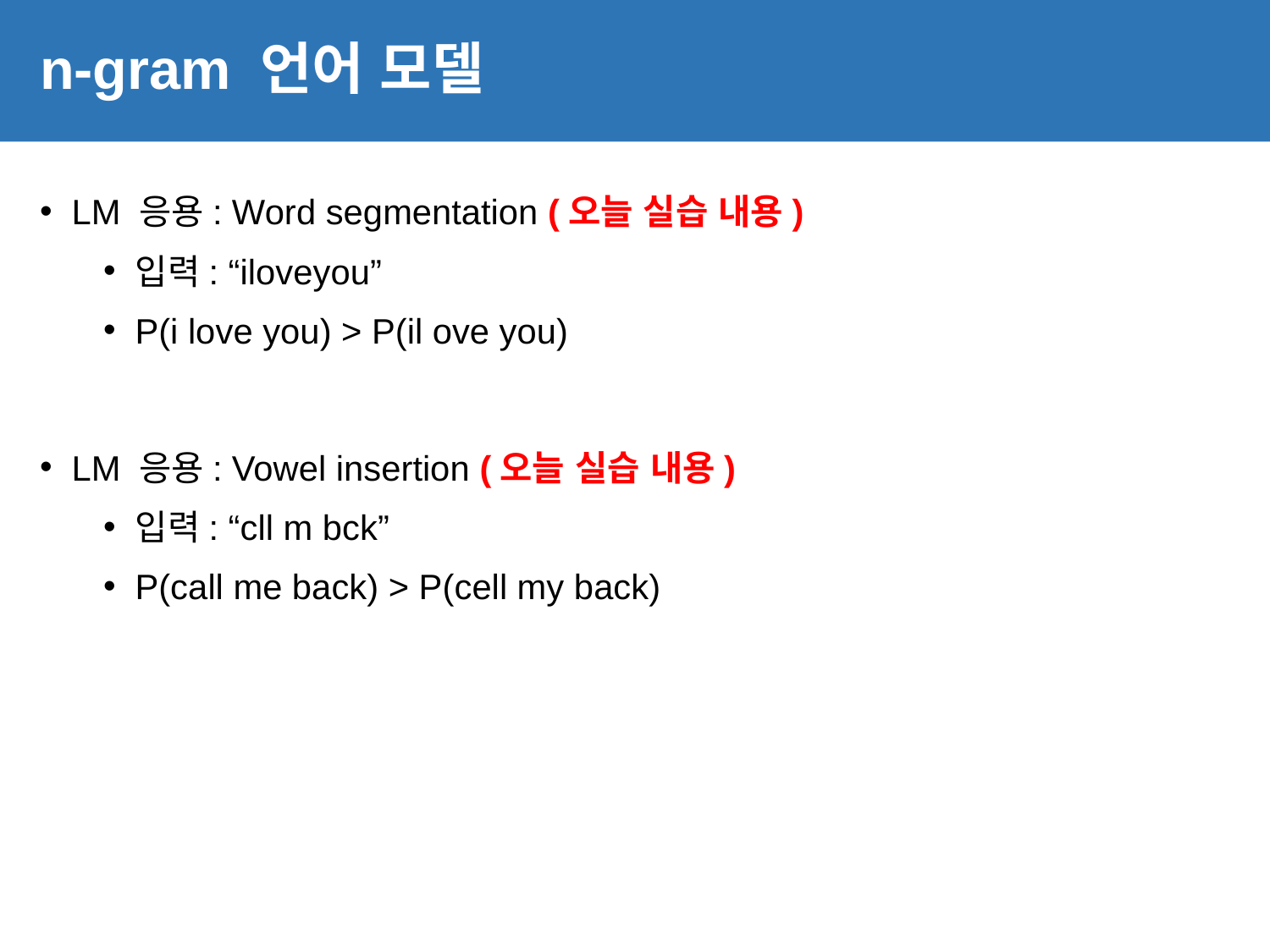

# n-gram 언어 모델
45
LM 응용: Word segmentation (오늘 실습 내용)
입력: “iloveyou”
P(i love you) > P(il ove you)

LM 응용: Vowel insertion (오늘 실습 내용)
입력: “cll m bck”
P(call me back) > P(cell my back)